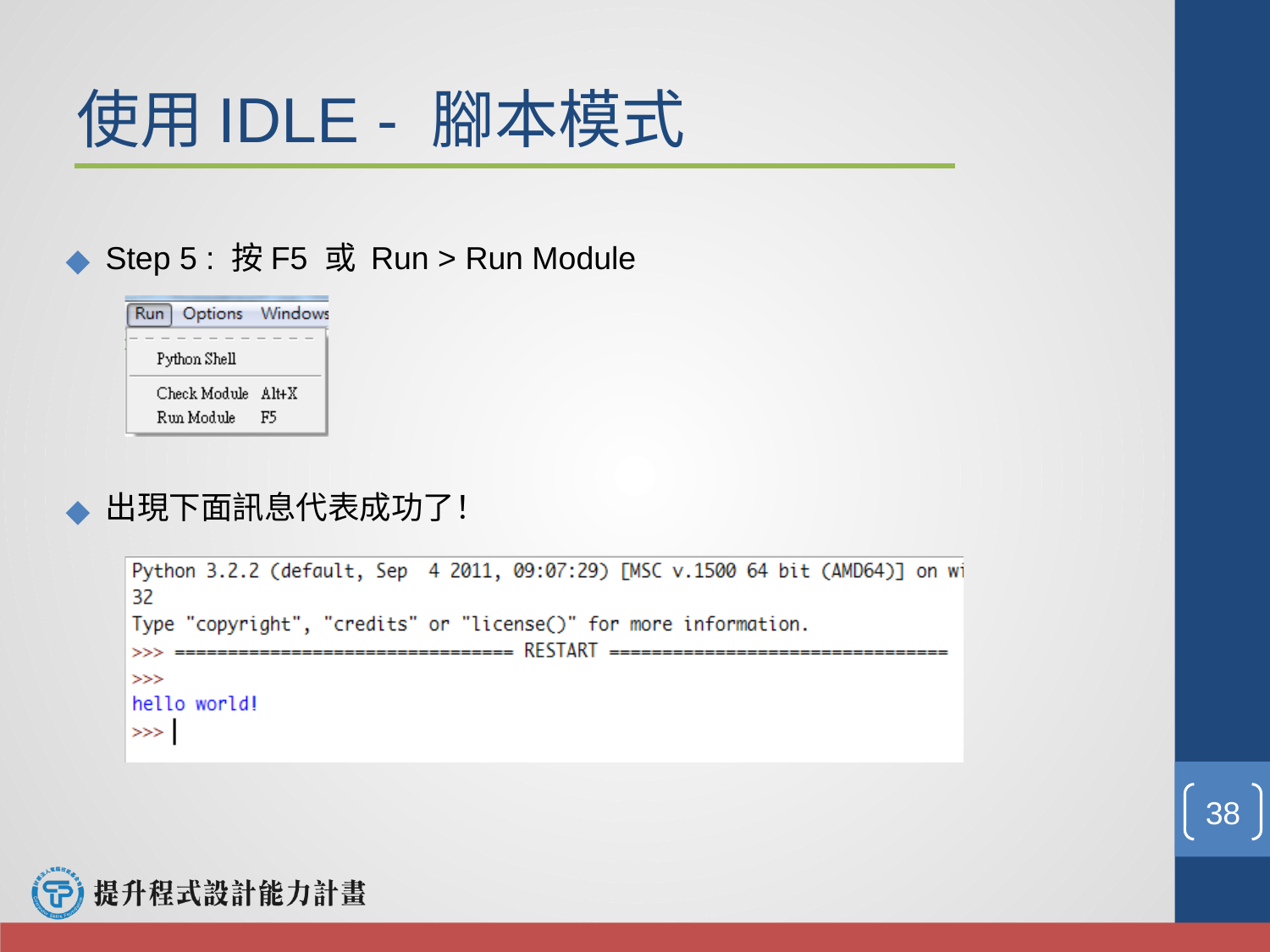

使用IDLE - 腳本模式
Step 5 : 按F5 或 Run > Run Module

出現下面訊息代表成功了！

38